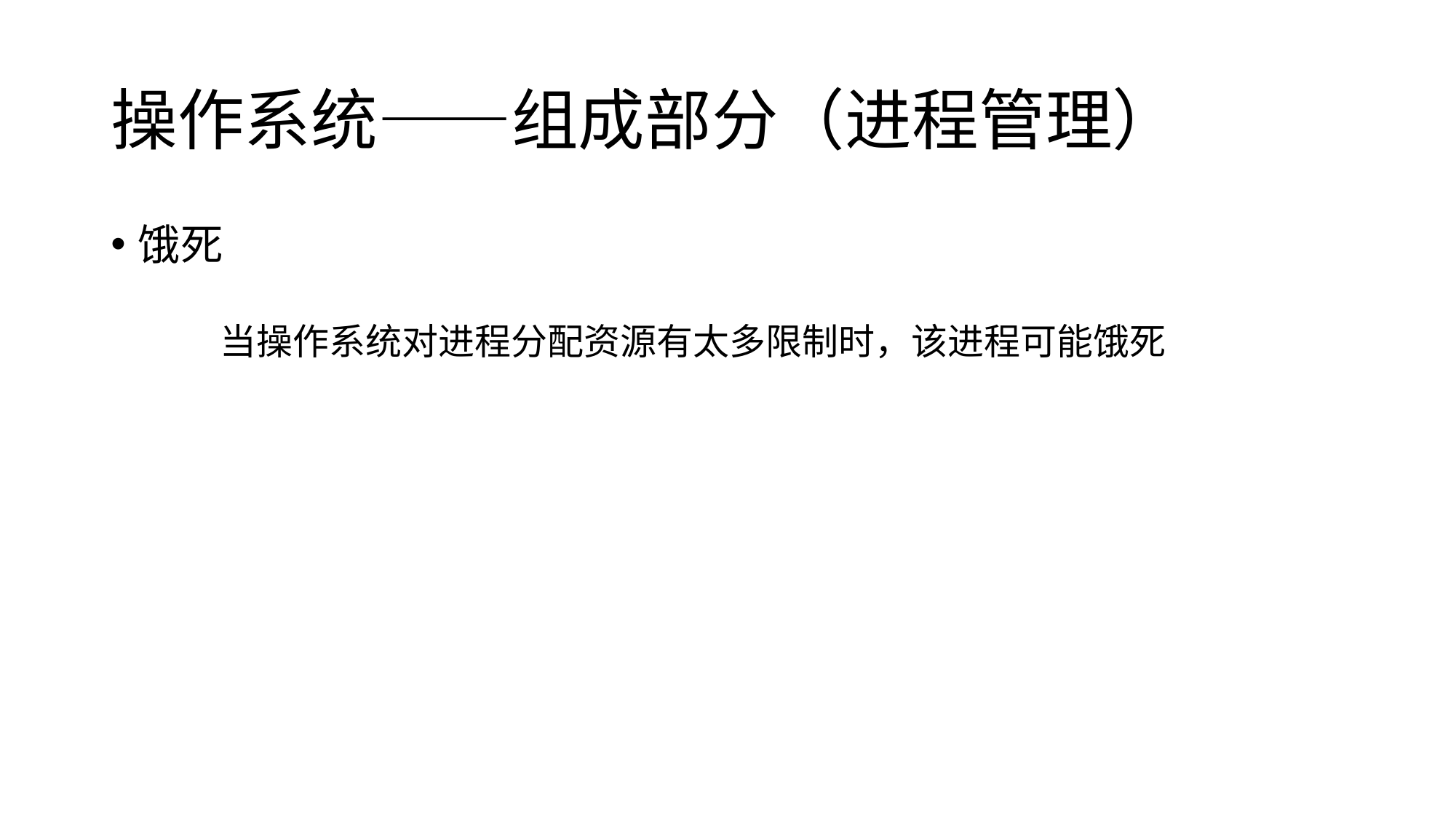

# 操作系统——组成部分（进程管理）
饿死

	当操作系统对进程分配资源有太多限制时，该进程可能饿死